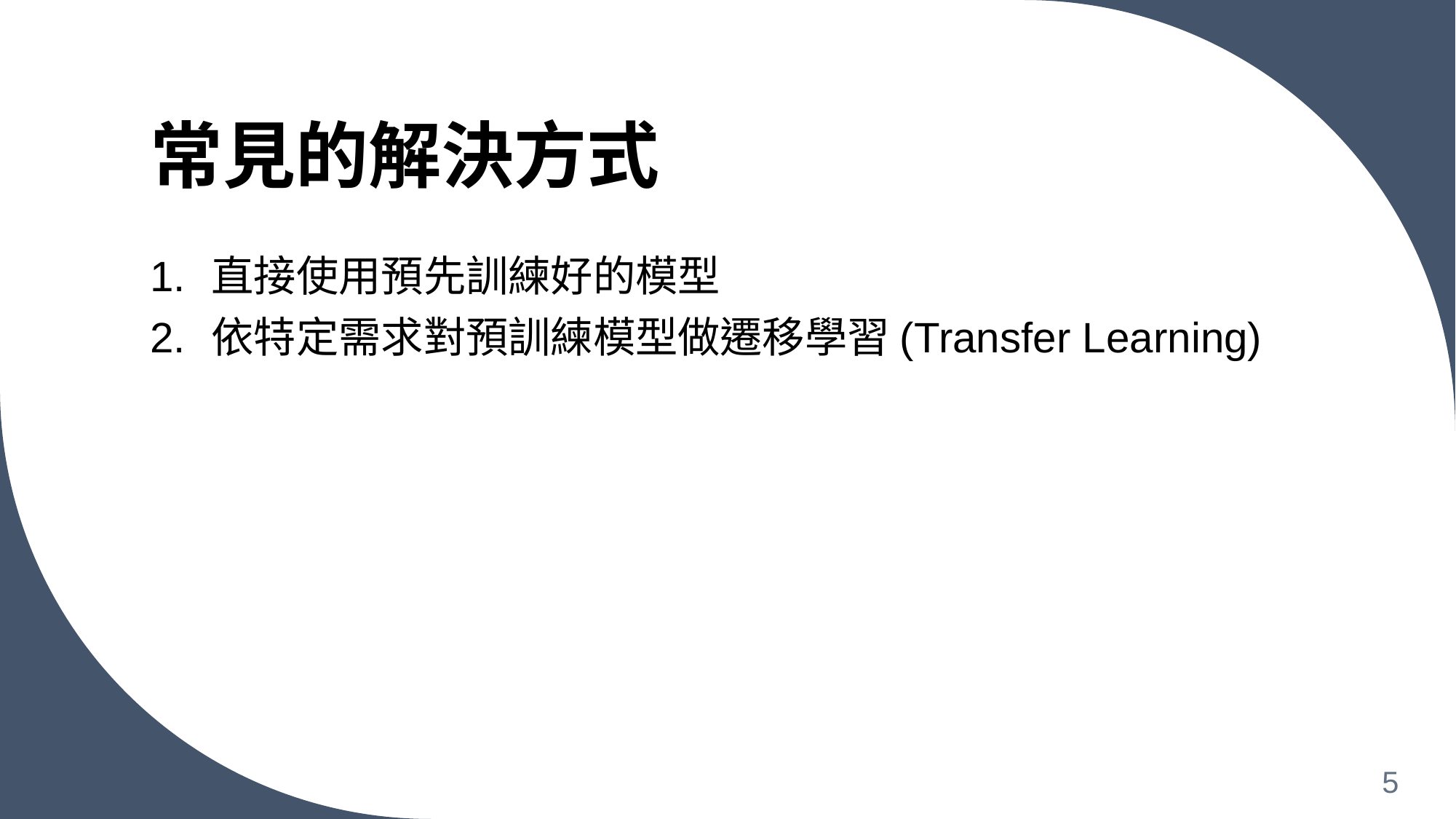

# 常見的解決方式
直接使用預先訓練好的模型
依特定需求對預訓練模型做遷移學習(Transfer Learning)

5